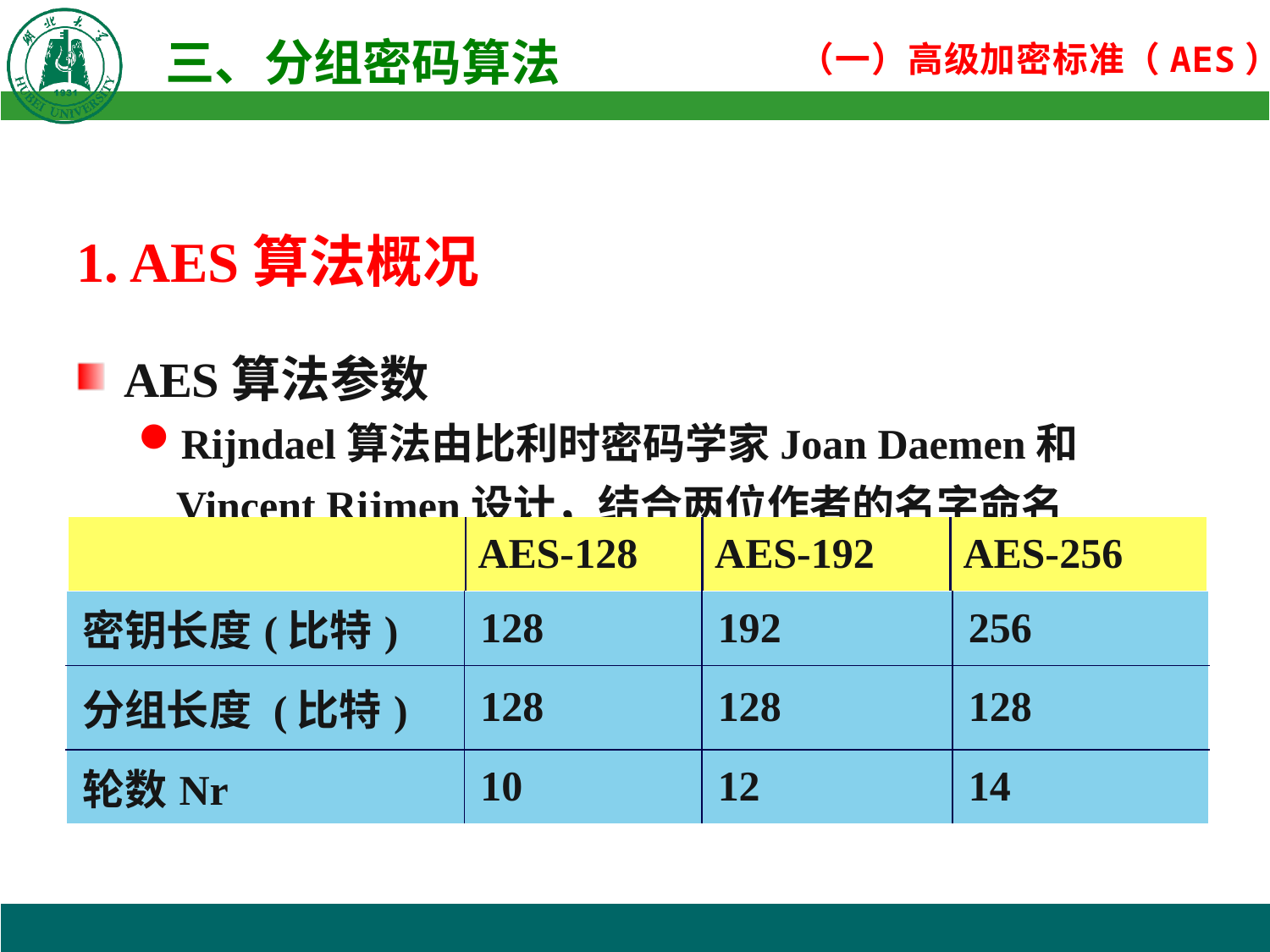

1. AES算法概况
AES算法参数
Rijndael算法由比利时密码学家Joan Daemen和Vincent Rijmen设计，结合两位作者的名字命名
|  | AES-128 | AES-192 | AES-256 |
| --- | --- | --- | --- |
| 密钥长度(比特) | 128 | 192 | 256 |
| --- | --- | --- | --- |
| 分组长度 (比特) | 128 | 128 | 128 |
| 轮数Nr | 10 | 12 | 14 |